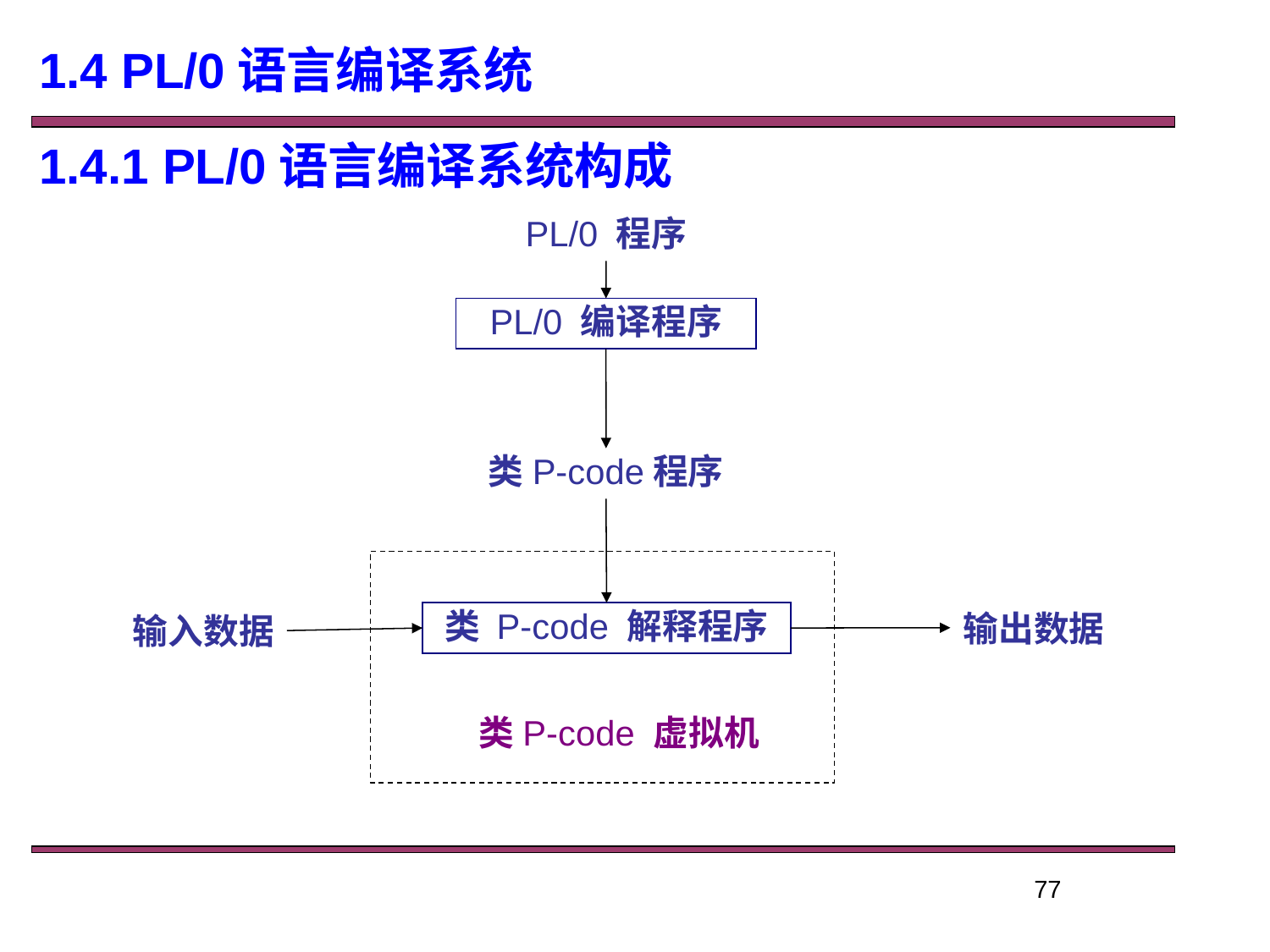

1.4 PL/0语言编译系统
     1.4.1 PL/0语言编译系统构成
PL/0 程序
PL/0 编译程序
类P-code程序

输出数据
类 P-code 解释程序
输入数据
类P-code 虚拟机
77